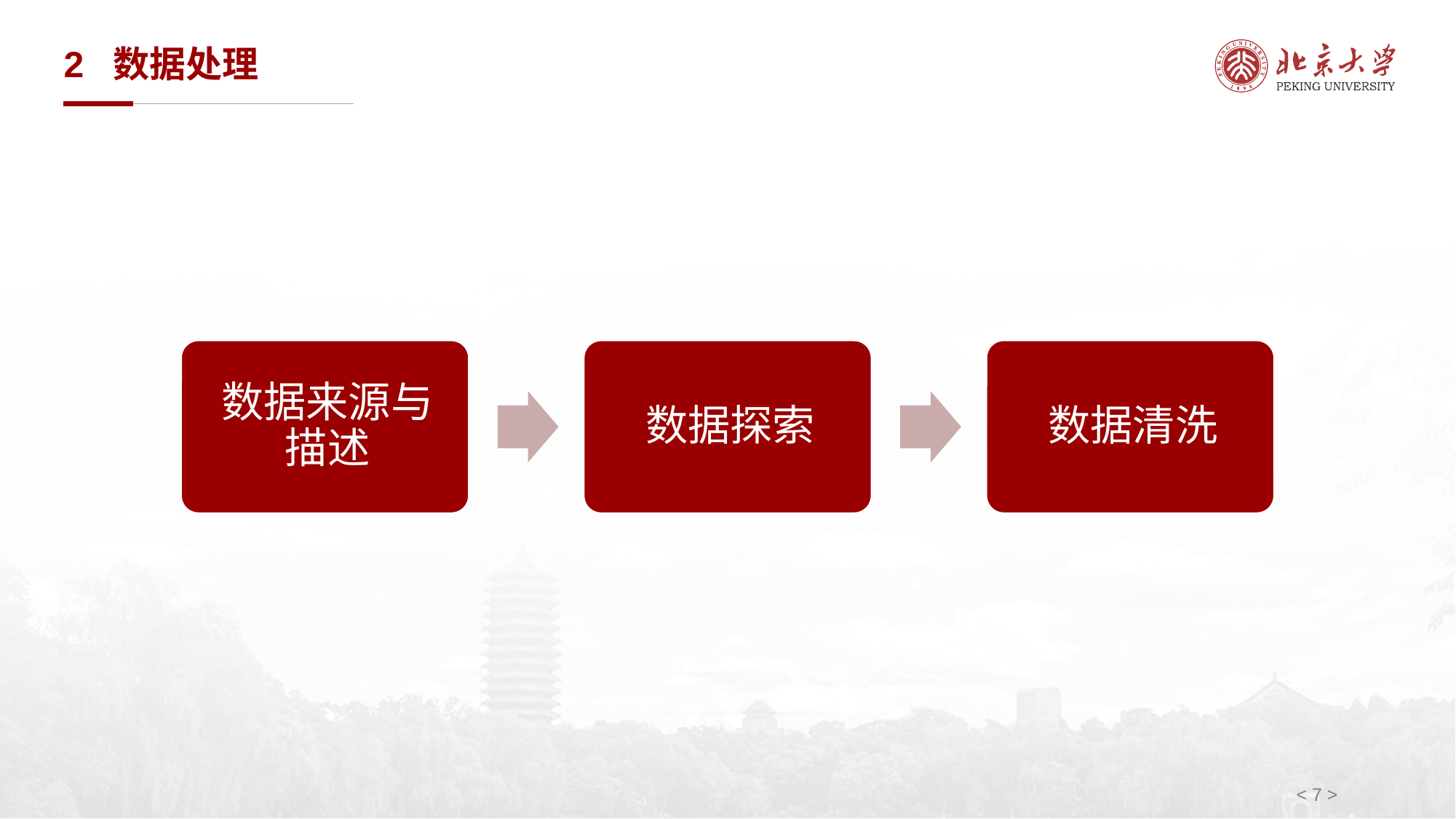

# 2  数据处理
数据来源与描述

数据探索

数据清洗
< 7 >